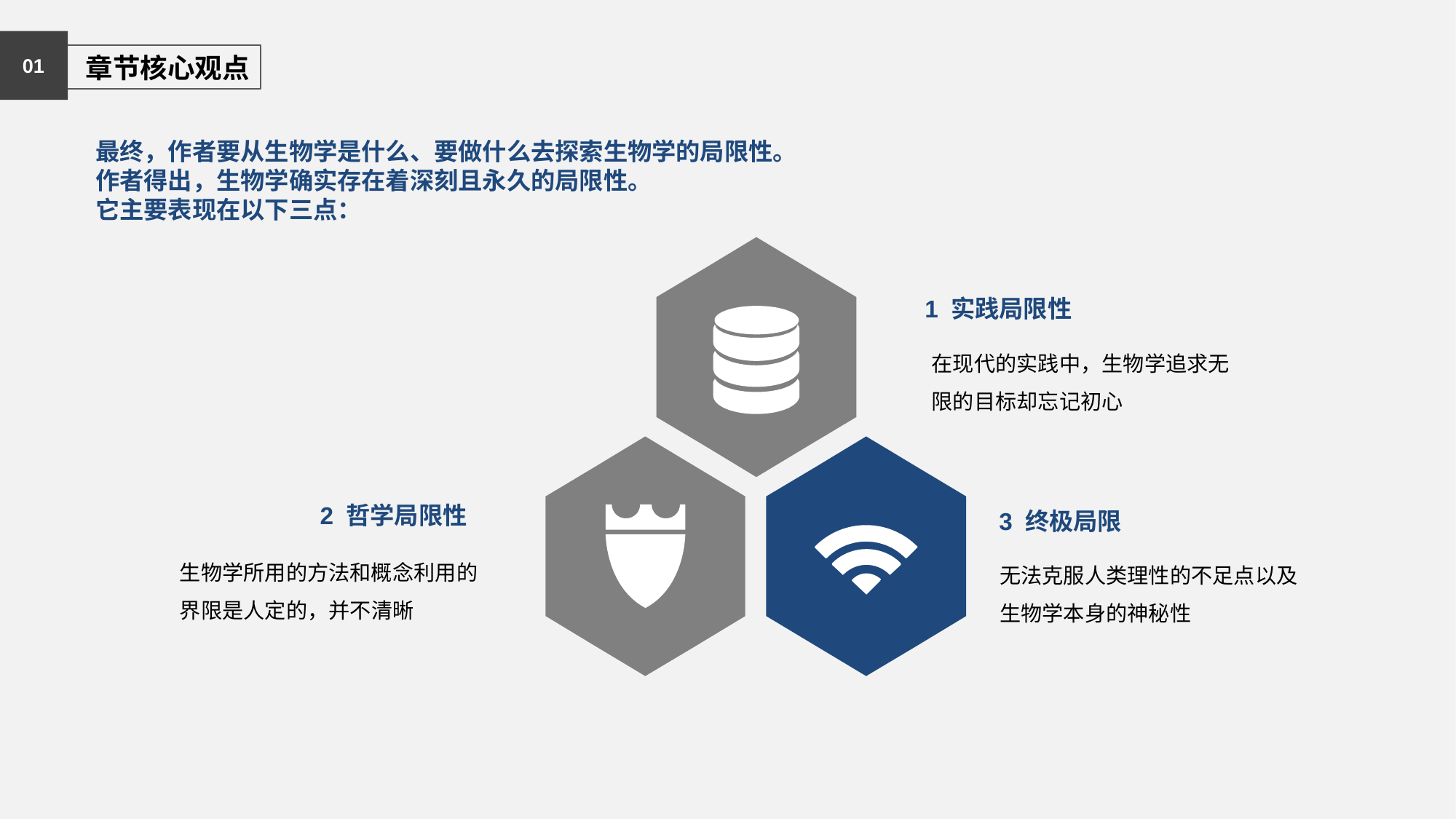

01
  章节核心观点
最终，作者要从生物学是什么、要做什么去探索生物学的局限性。
作者得出，生物学确实存在着深刻且永久的局限性。
它主要表现在以下三点：

1 实践局限性
在现代的实践中，生物学追求无限的目标却忘记初心
2 哲学局限性
3 终极局限
生物学所用的方法和概念利用的界限是人定的，并不清晰
无法克服人类理性的不足点以及生物学本身的神秘性